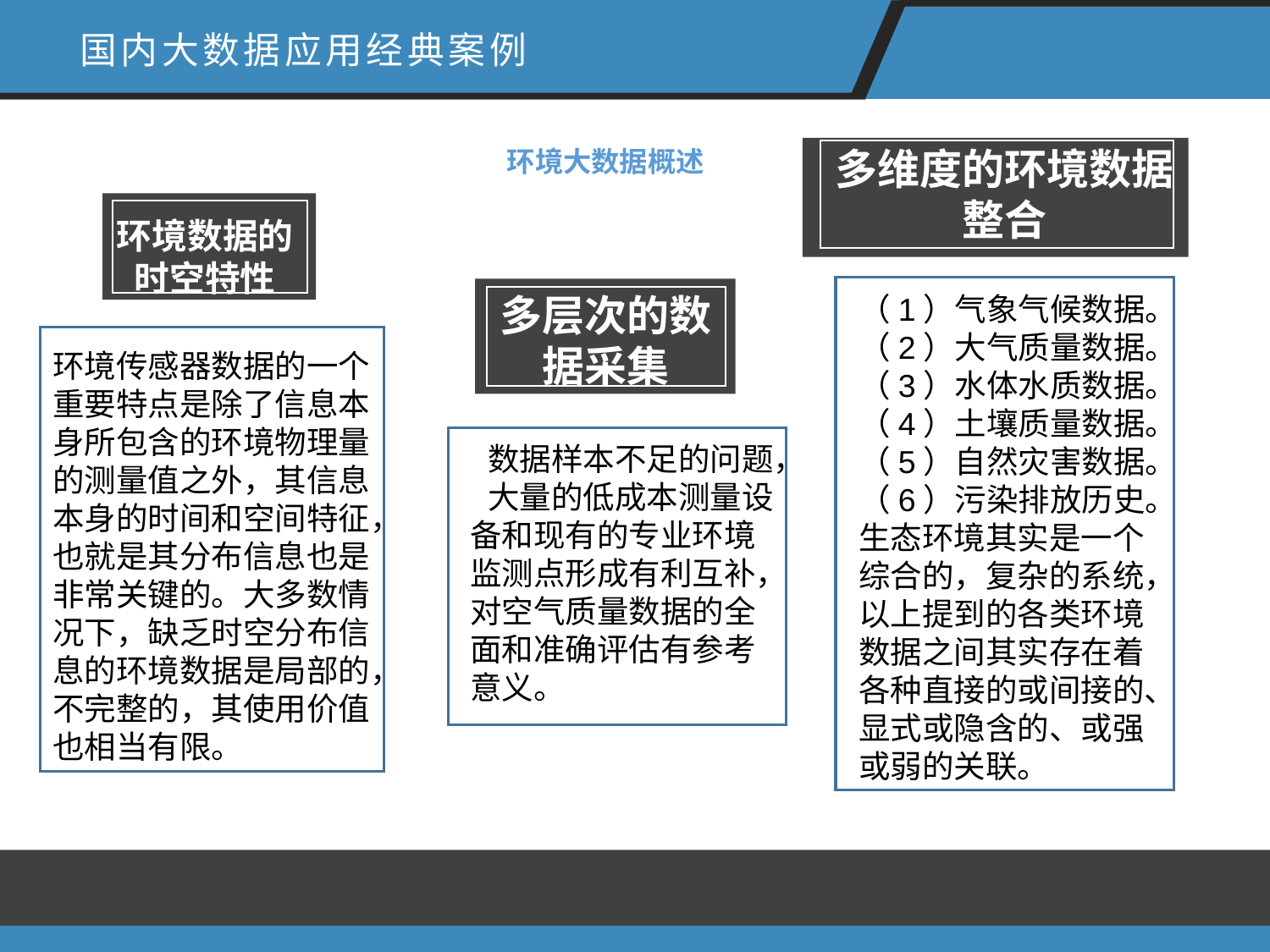

7.2  国内大数据应用经典案例

国内大数据应用经典案例

第七章  大数据的商业应用

多维度的环境数据整合

环境大数据概述

环境数据的时空特性

多层次的数据采集

（1）气象气候数据。
（2）大气质量数据。
（3）水体水质数据。
（4）土壤质量数据。
（5）自然灾害数据。
（6）污染排放历史。
生态环境其实是一个综合的，复杂的系统，以上提到的各类环境数据之间其实存在着各种直接的或间接的、显式或隐含的、或强或弱的关联。

环境传感器数据的一个重要特点是除了信息本身所包含的环境物理量的测量值之外，其信息本身的时间和空间特征，也就是其分布信息也是非常关键的。大多数情况下，缺乏时空分布信息的环境数据是局部的，不完整的，其使用价值也相当有限。

数据样本不足的问题，
大量的低成本测量设备和现有的专业环境监测点形成有利互补，对空气质量数据的全面和准确评估有参考意义。